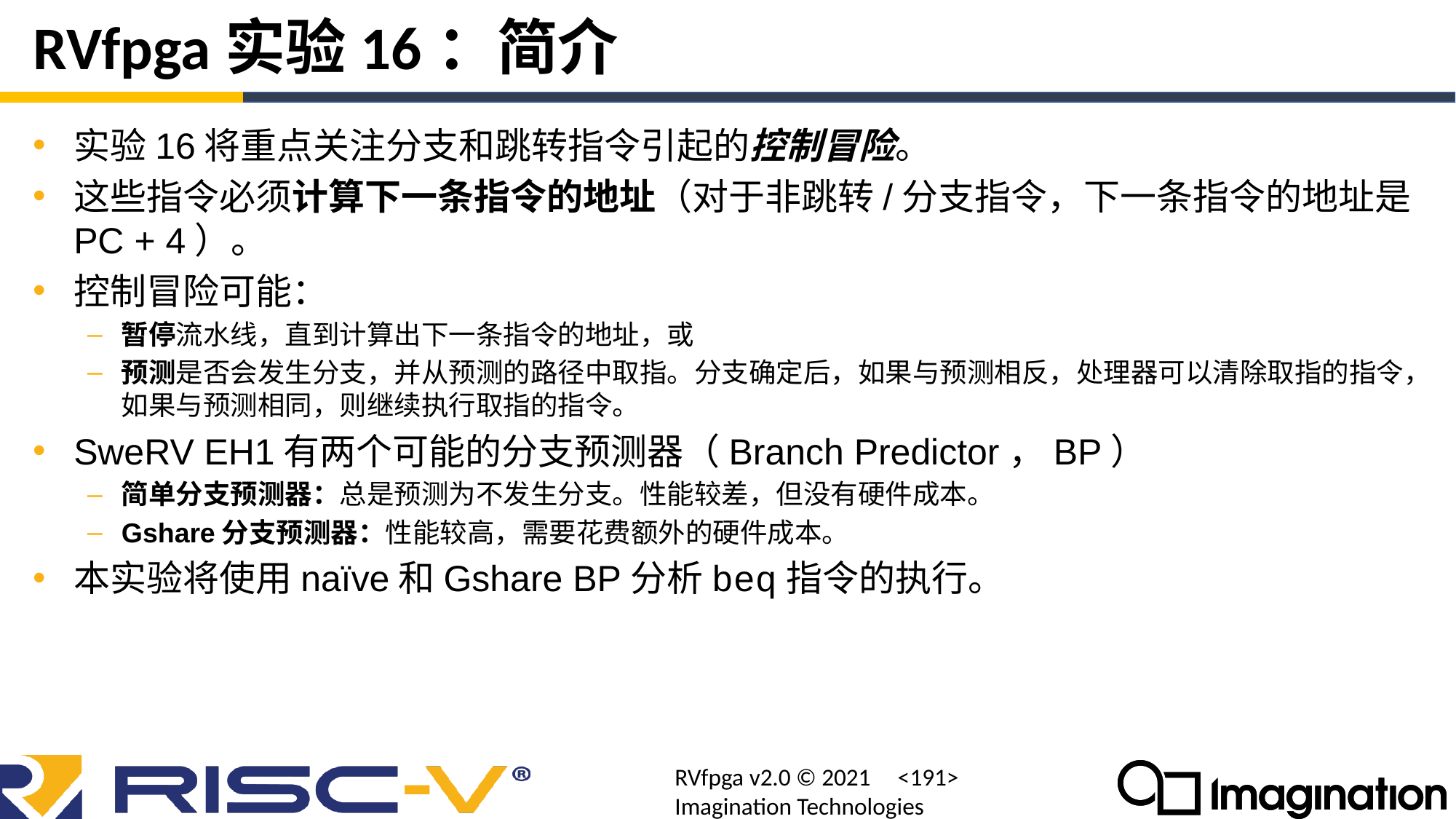

# RVfpga实验16：简介
实验16将重点关注分支和跳转指令引起的控制冒险。
这些指令必须计算下一条指令的地址（对于非跳转/分支指令，下一条指令的地址是PC + 4）。
控制冒险可能：
暂停流水线，直到计算出下一条指令的地址，或
预测是否会发生分支，并从预测的路径中取指。分支确定后，如果与预测相反，处理器可以清除取指的指令，如果与预测相同，则继续执行取指的指令。
SweRV EH1有两个可能的分支预测器（Branch Predictor，BP）
简单分支预测器：总是预测为不发生分支。性能较差，但没有硬件成本。
Gshare分支预测器：性能较高，需要花费额外的硬件成本。
本实验将使用naïve和Gshare BP分析beq指令的执行。